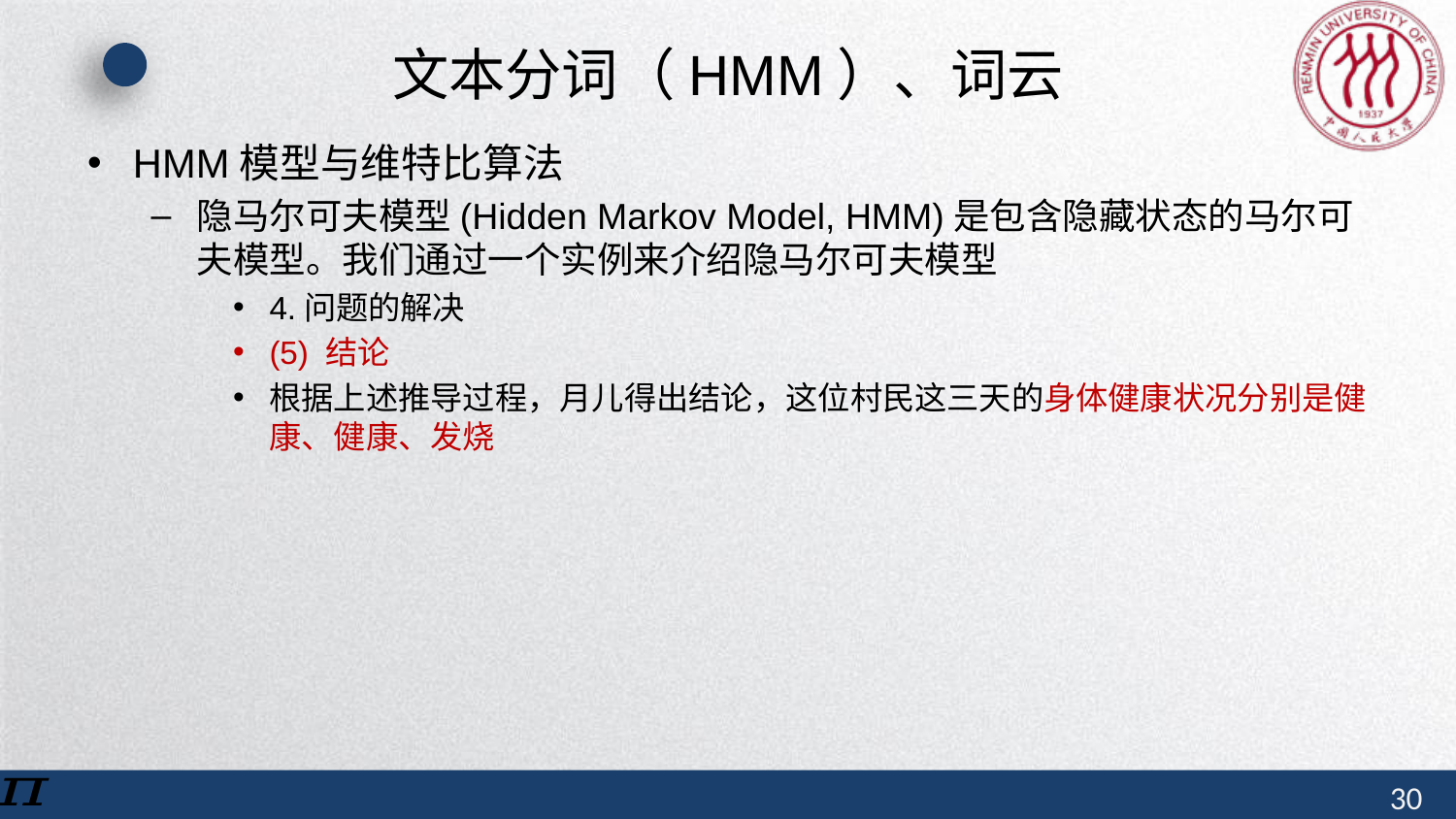

# 文本分词（HMM）、词云
HMM模型与维特比算法
隐马尔可夫模型(Hidden Markov Model, HMM)是包含隐藏状态的马尔可夫模型。我们通过一个实例来介绍隐马尔可夫模型
4.问题的解决
(5) 结论
根据上述推导过程，月儿得出结论，这位村民这三天的身体健康状况分别是健康、健康、发烧